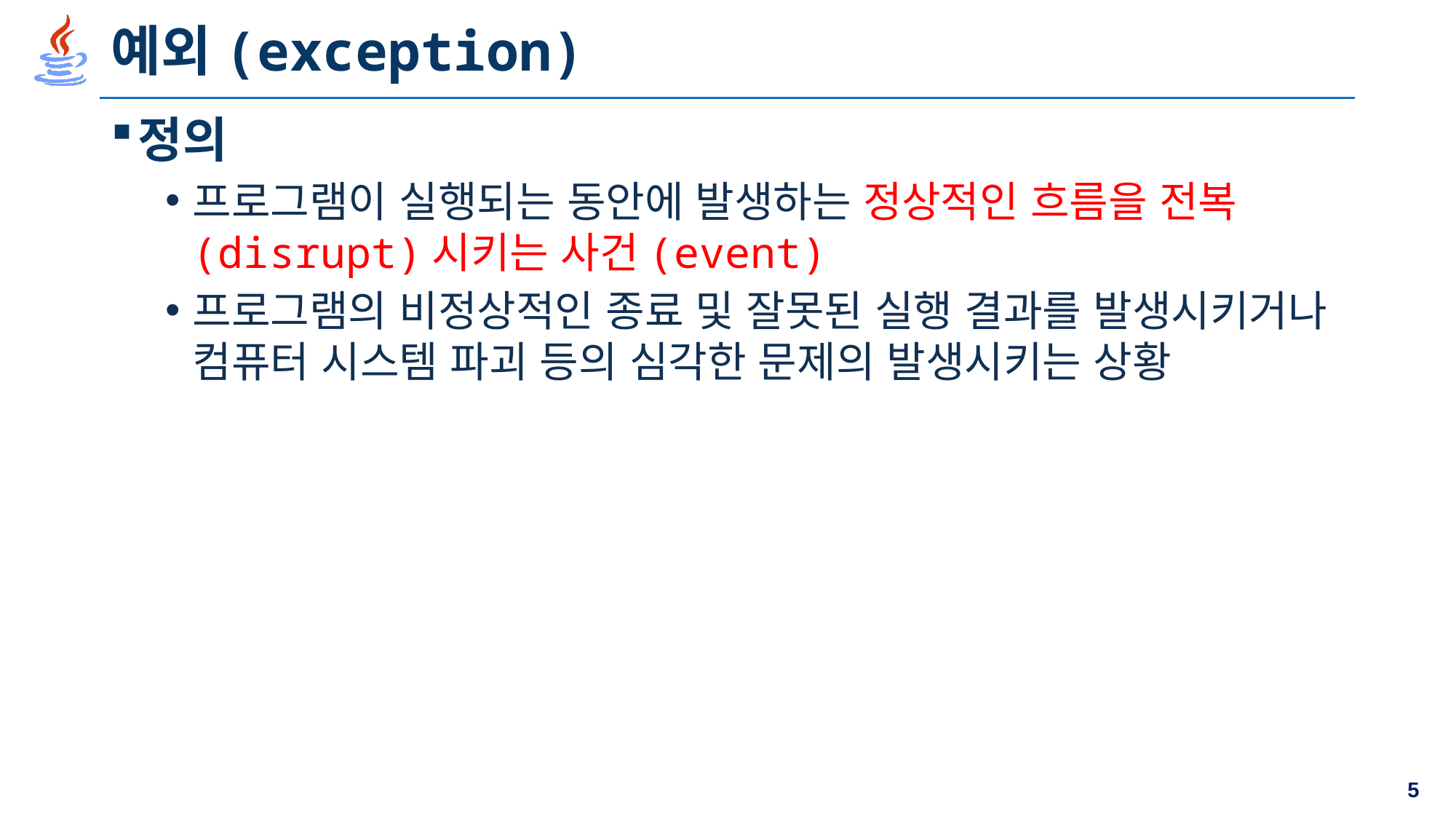

# 예외(exception)
정의
프로그램이 실행되는 동안에 발생하는 정상적인 흐름을 전복(disrupt)시키는 사건(event)
프로그램의 비정상적인 종료 및 잘못된 실행 결과를 발생시키거나 컴퓨터 시스템 파괴 등의 심각한 문제의 발생시키는 상황
5